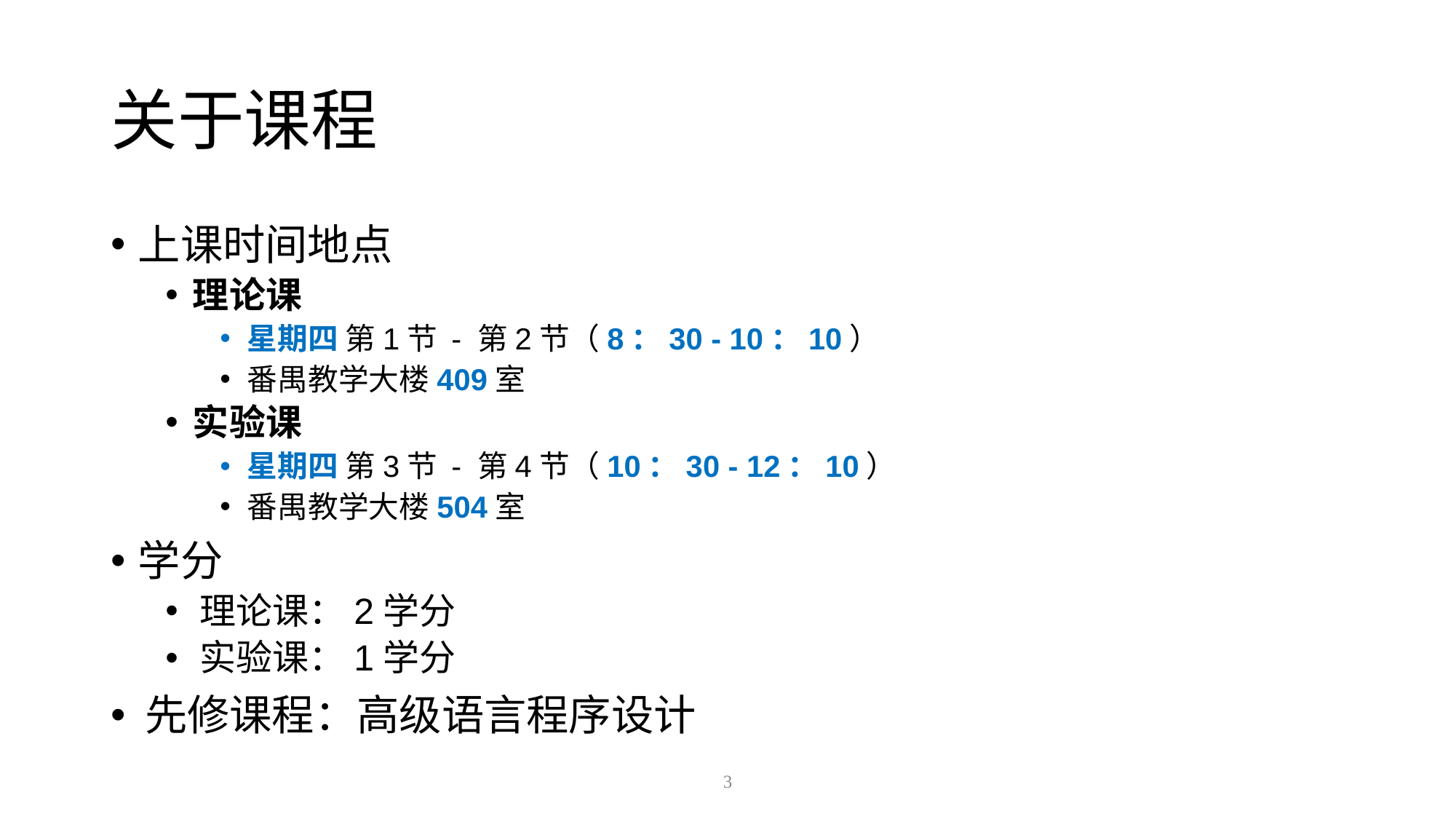

# 关于课程
上课时间地点
理论课
星期四 第1节 - 第2节（8：30 - 10：10）
番禺教学大楼409室
实验课
星期四 第3节 - 第4节（10：30 - 12：10）
番禺教学大楼504室
学分
理论课：2学分
实验课：1学分
先修课程：高级语言程序设计
3